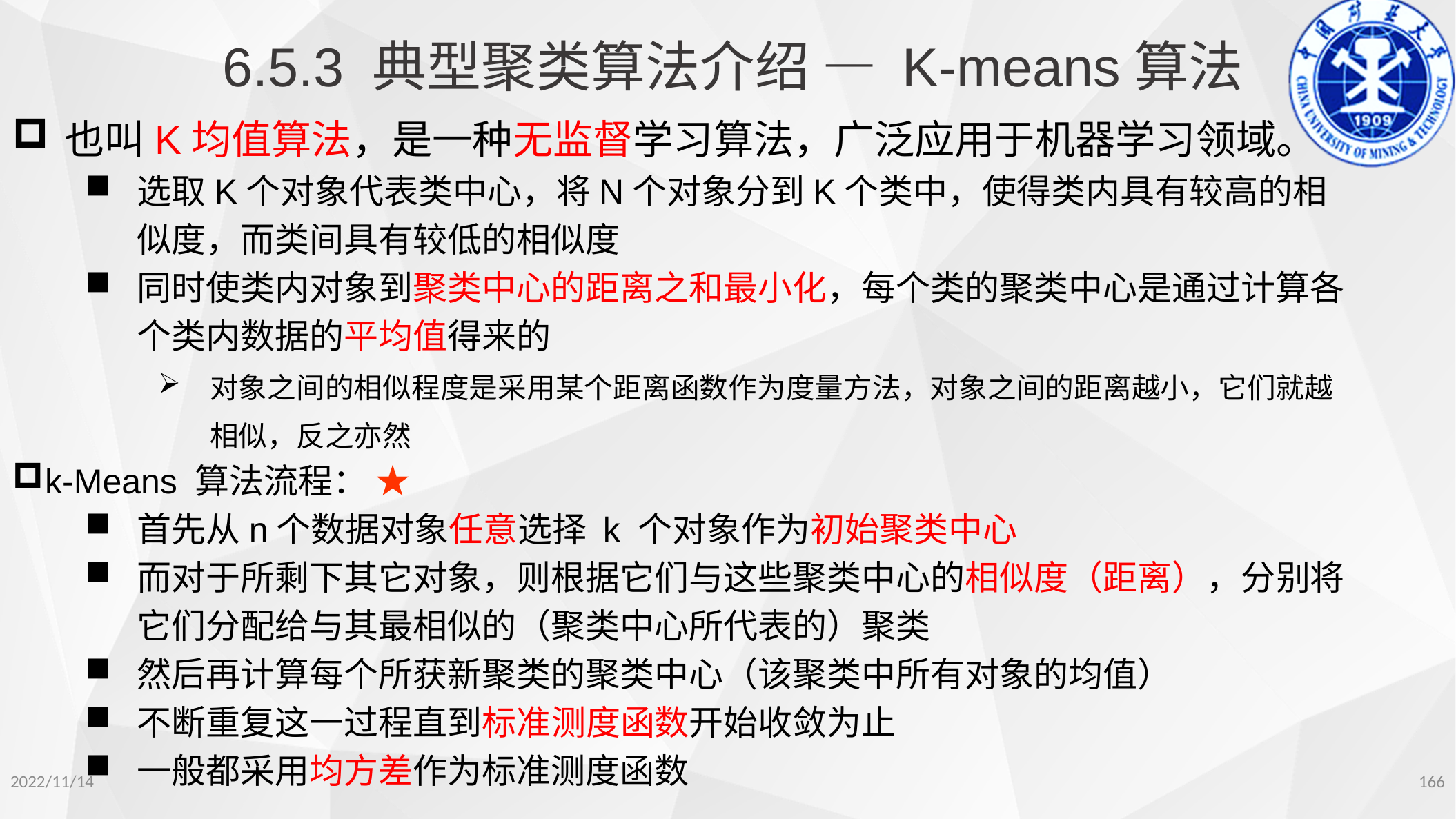

6.5.3 典型聚类算法介绍 — K-means算法
也叫K均值算法，是一种无监督学习算法，广泛应用于机器学习领域。
选取K个对象代表类中心，将N个对象分到K个类中，使得类内具有较高的相似度，而类间具有较低的相似度
同时使类内对象到聚类中心的距离之和最小化，每个类的聚类中心是通过计算各个类内数据的平均值得来的
对象之间的相似程度是采用某个距离函数作为度量方法，对象之间的距离越小，它们就越相似，反之亦然
k-Means 算法流程： ★
首先从n个数据对象任意选择 k 个对象作为初始聚类中心
而对于所剩下其它对象，则根据它们与这些聚类中心的相似度（距离），分别将它们分配给与其最相似的（聚类中心所代表的）聚类
然后再计算每个所获新聚类的聚类中心（该聚类中所有对象的均值）
不断重复这一过程直到标准测度函数开始收敛为止
一般都采用均方差作为标准测度函数

2022/11/14
166